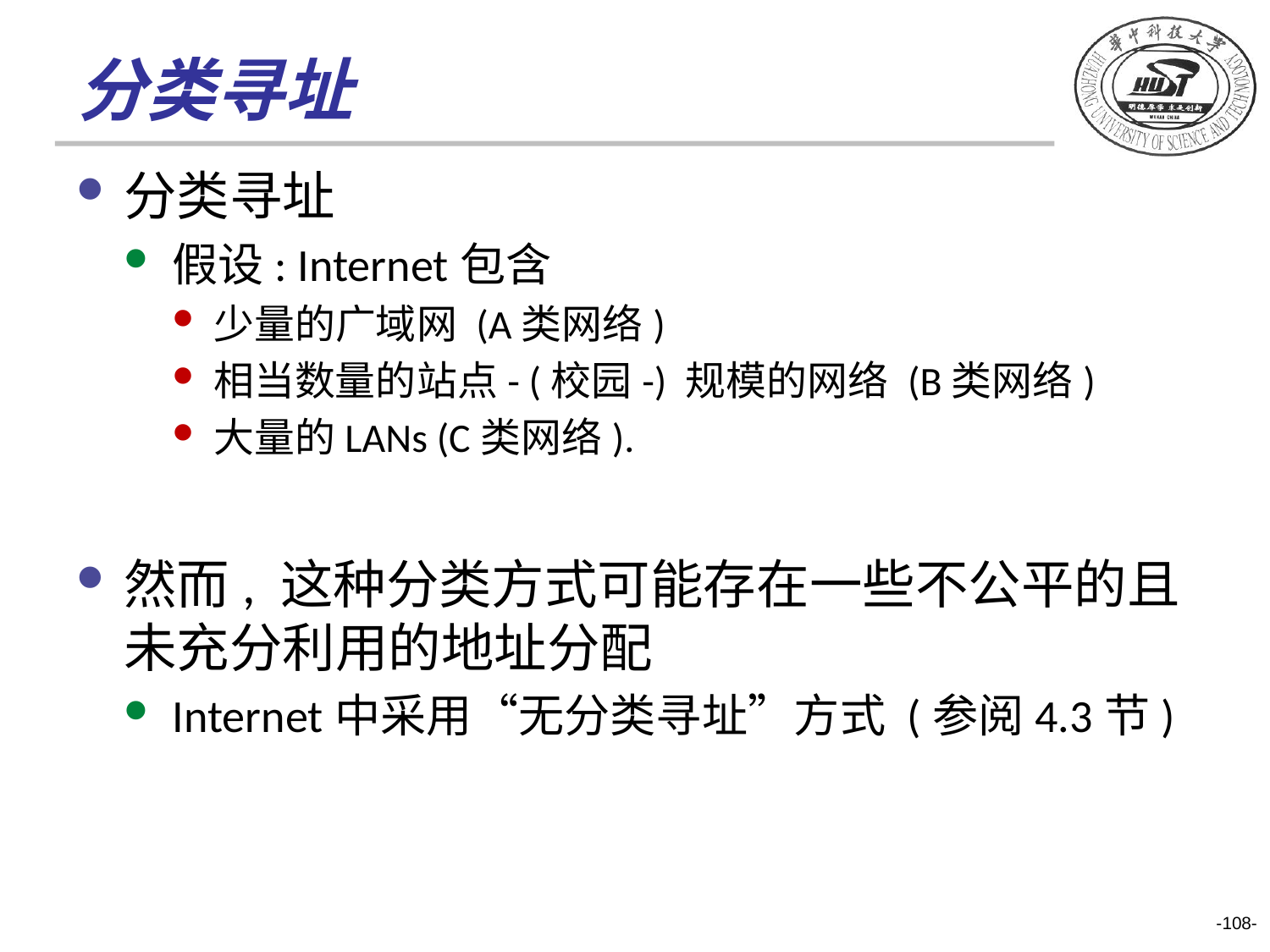

# 分类寻址
分类寻址
假设: Internet包含
少量的广域网 (A类网络)
相当数量的站点- (校园-) 规模的网络 (B类网络)
大量的LANs (C类网络).

然而, 这种分类方式可能存在一些不公平的且未充分利用的地址分配
Internet中采用“无分类寻址”方式 (参阅4.3节)
-108-